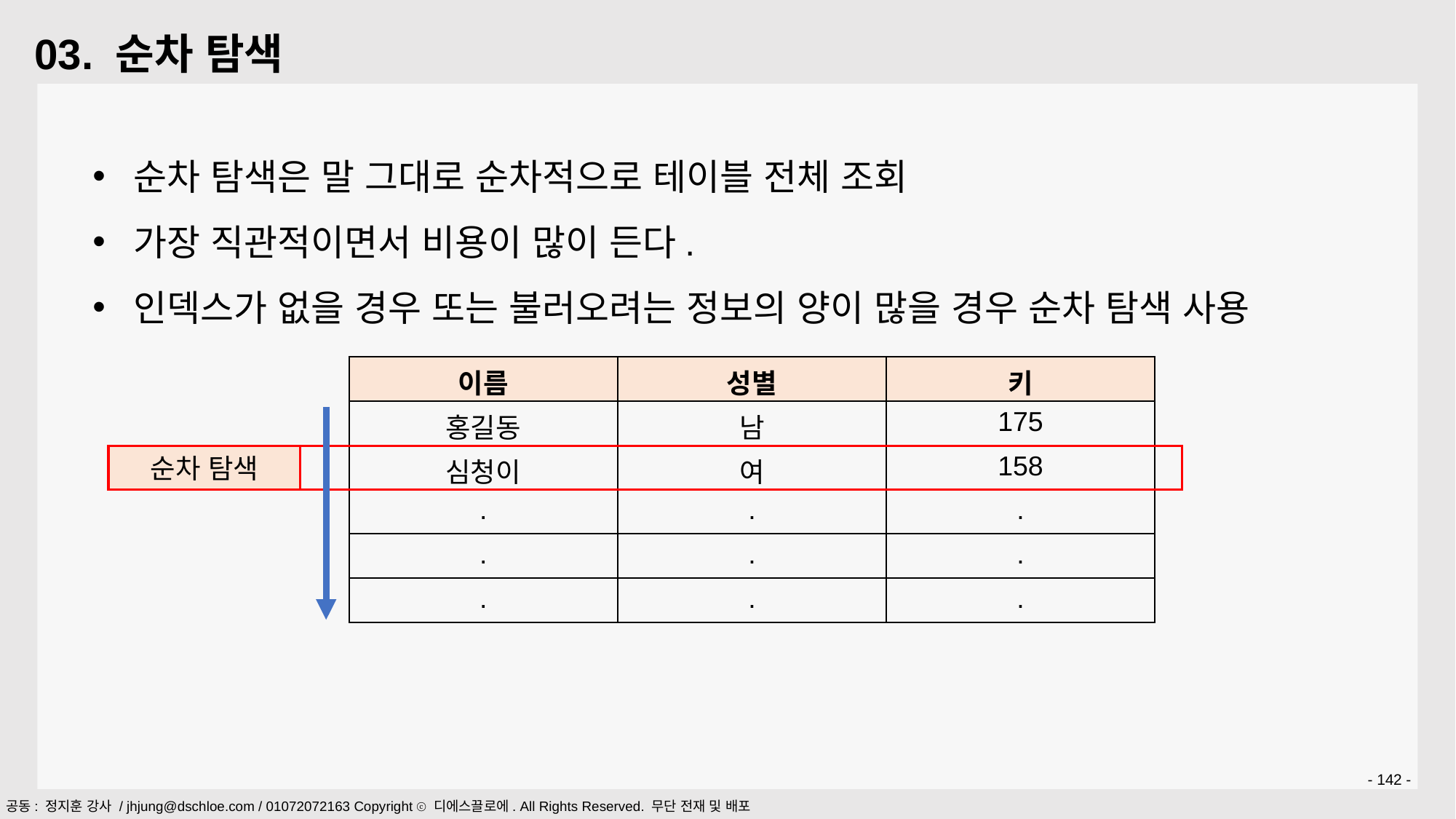

03. 순차 탐색
순차 탐색은 말 그대로 순차적으로 테이블 전체 조회
가장 직관적이면서 비용이 많이 든다.
인덱스가 없을 경우 또는 불러오려는 정보의 양이 많을 경우 순차 탐색 사용
| 이름 | 성별 | 키 |
| --- | --- | --- |
| 홍길동 | 남 | 175 |
| 심청이 | 여 | 158 |
| . | . | . |
| . | . | . |
| . | . | . |
순차 탐색

- 142 -